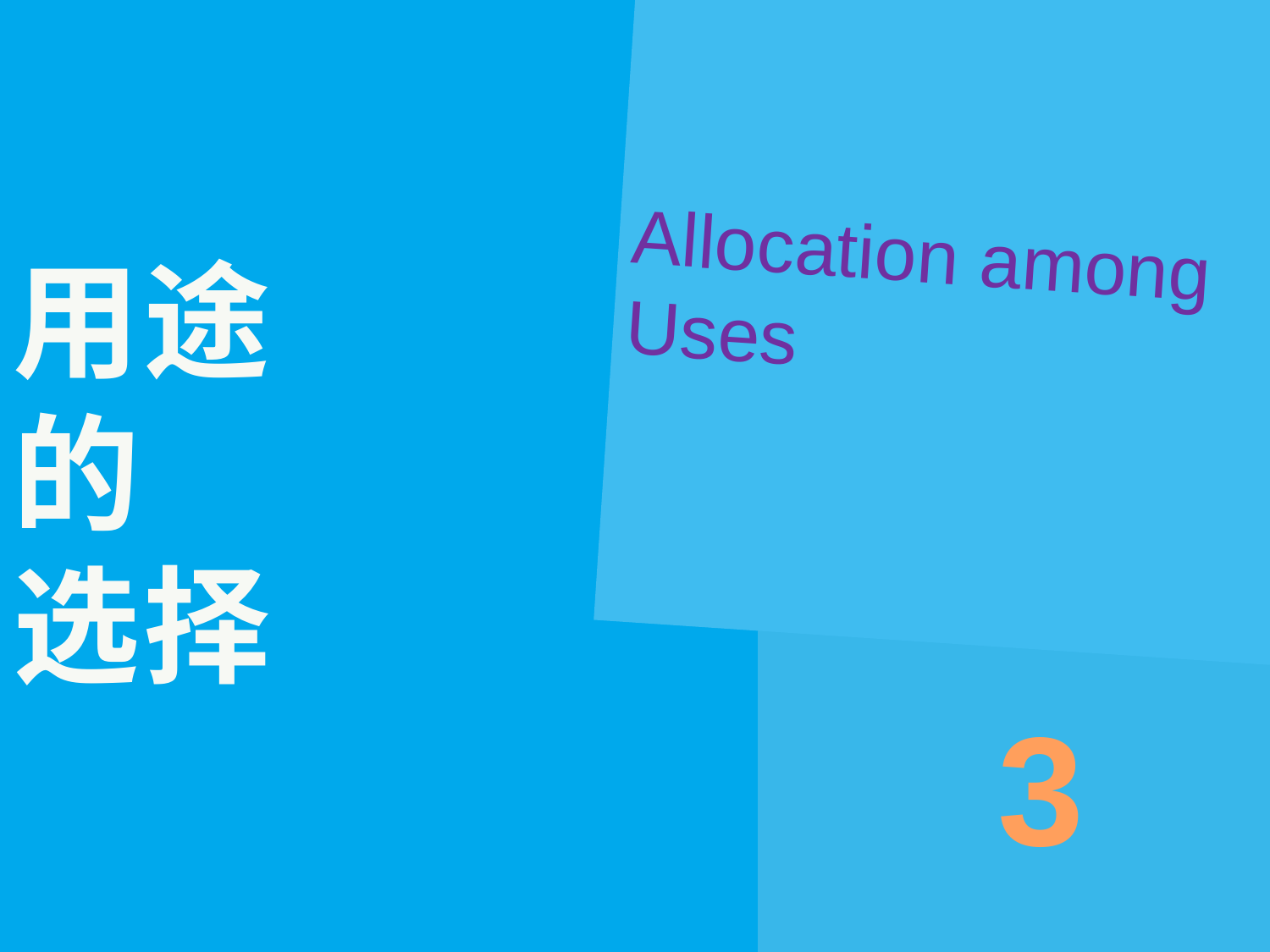

Allocation among Uses
# 用途 的 选择
3